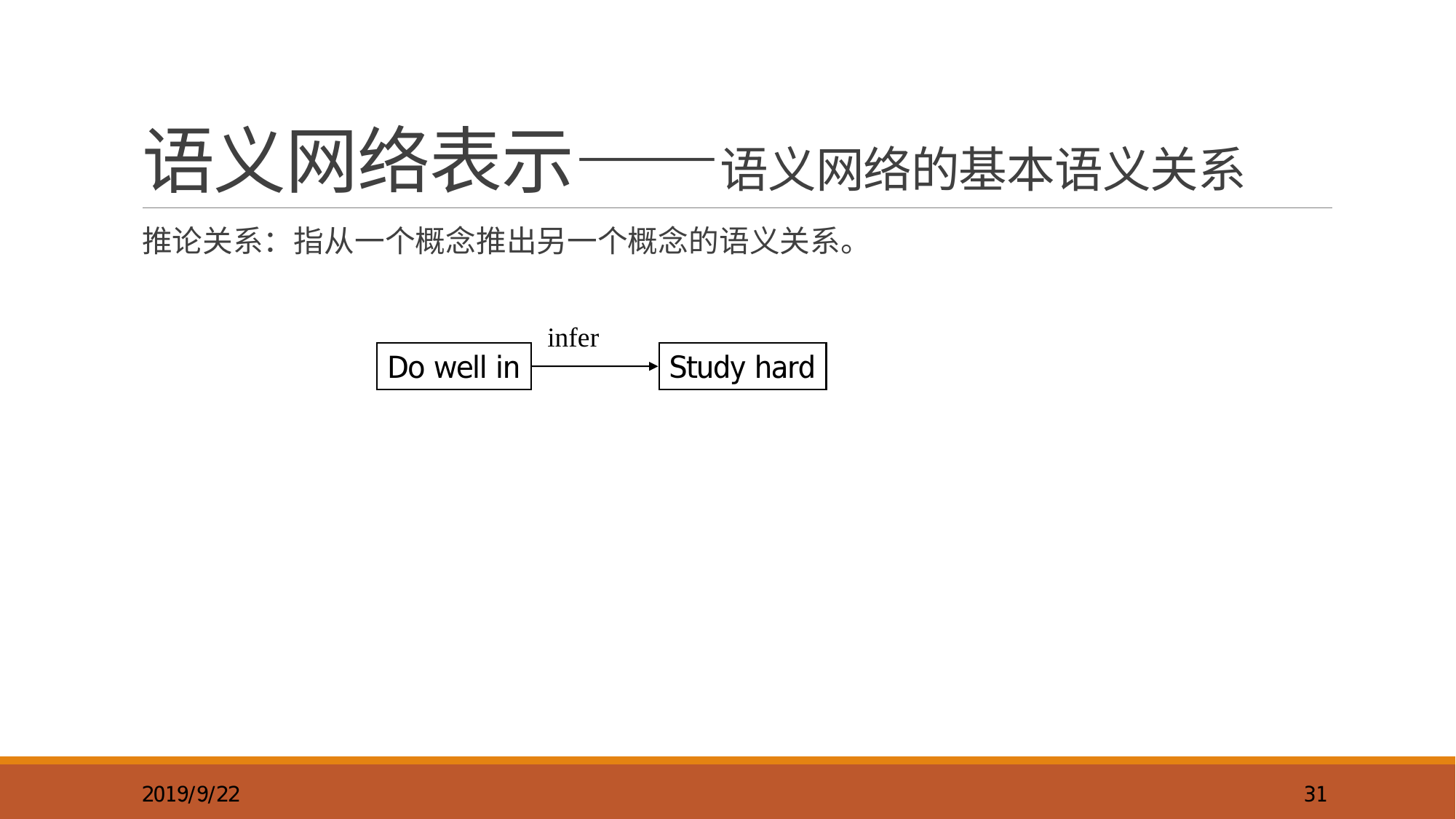

31
# 语义网络表示——语义网络的基本语义关系
推论关系：指从一个概念推出另一个概念的语义关系。
infer
Do well in
Study hard

2019/9/22